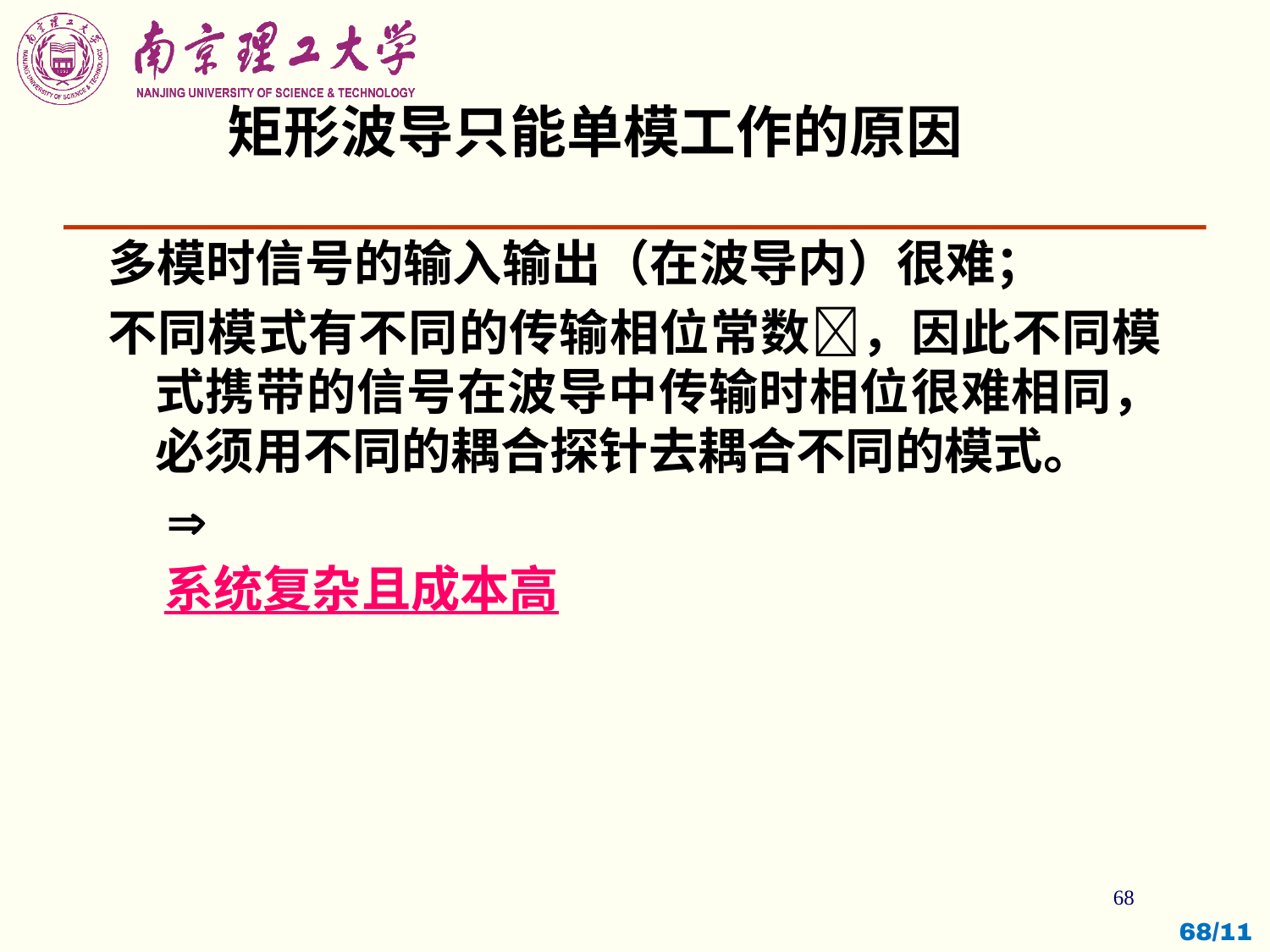

# 矩形波导只能单模工作的原因
多模时信号的输入输出（在波导内）很难；
不同模式有不同的传输相位常数β，因此不同模式携带的信号在波导中传输时相位很难相同，必须用不同的耦合探针去耦合不同的模式。
  ⇒
    系统复杂且成本高

68/11